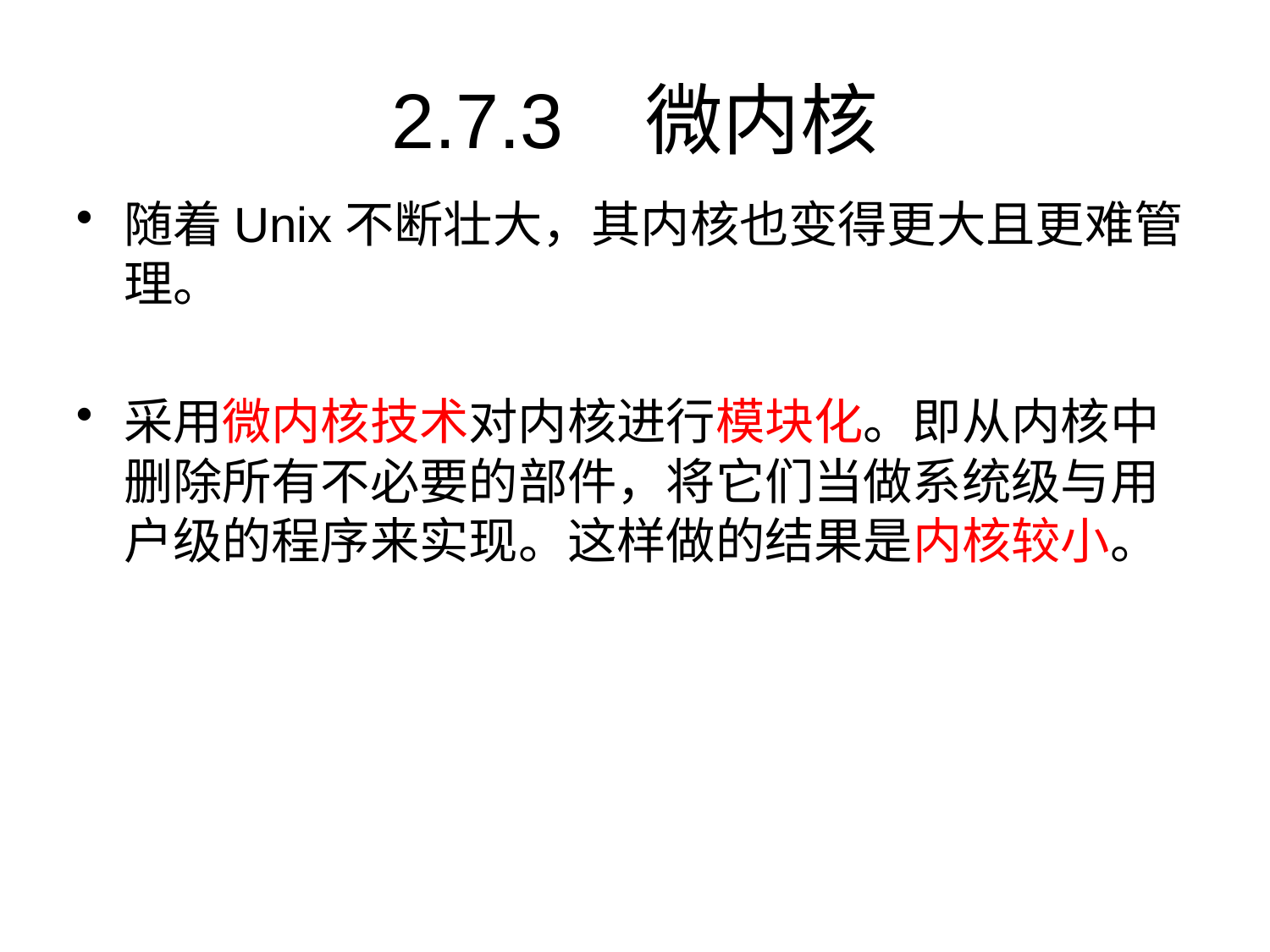

# 2.7.3	微内核
随着Unix不断壮大，其内核也变得更大且更难管理。

采用微内核技术对内核进行模块化。即从内核中删除所有不必要的部件，将它们当做系统级与用户级的程序来实现。这样做的结果是内核较小。